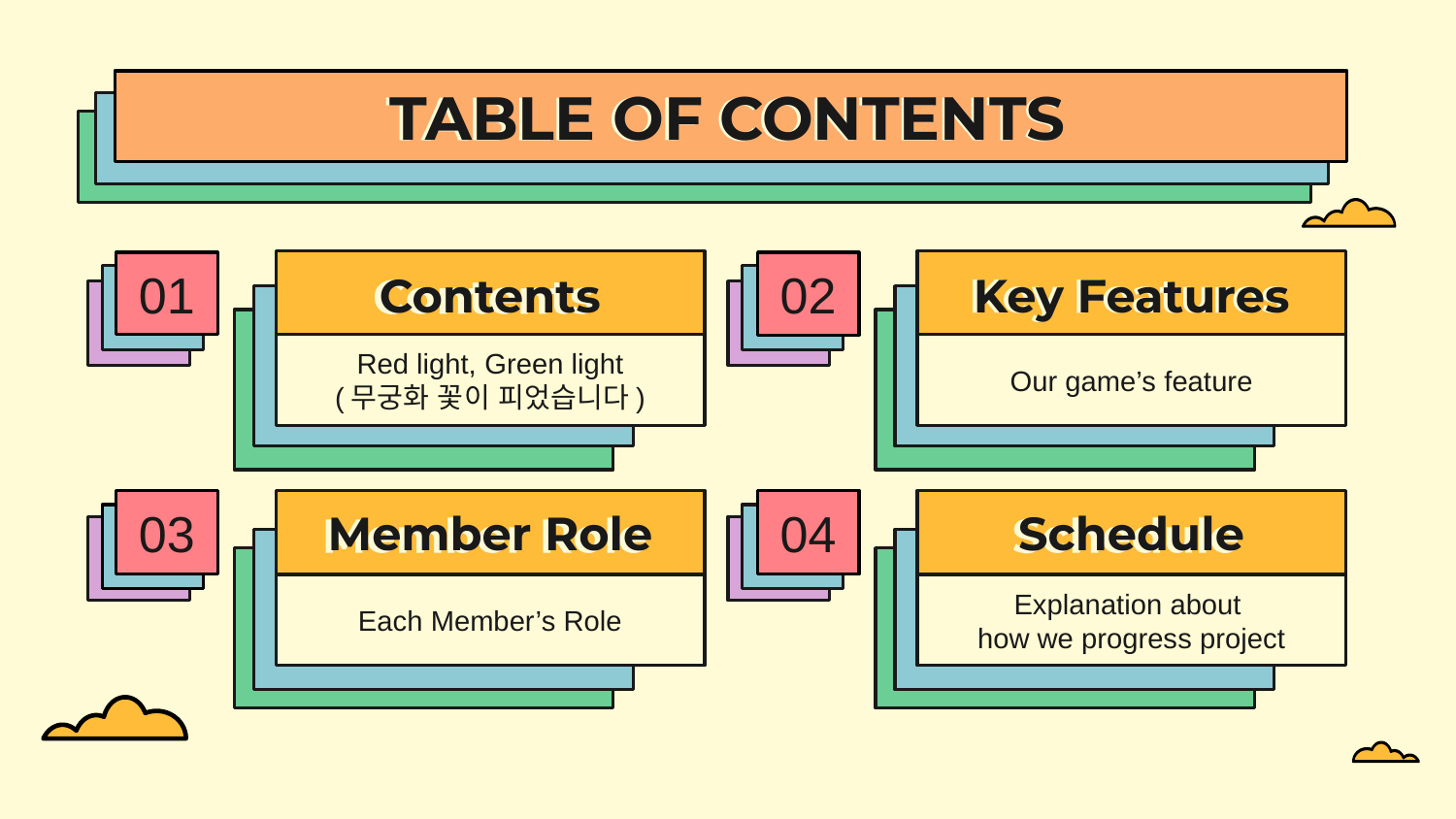

# TABLE OF CONTENTS

01
Contents
02
Key Features
Red light, Green light
(무궁화 꽃이 피었습니다)
Our game’s feature
03
04
Schedule
Member Role
Explanation about
how we progress project
Each Member’s Role